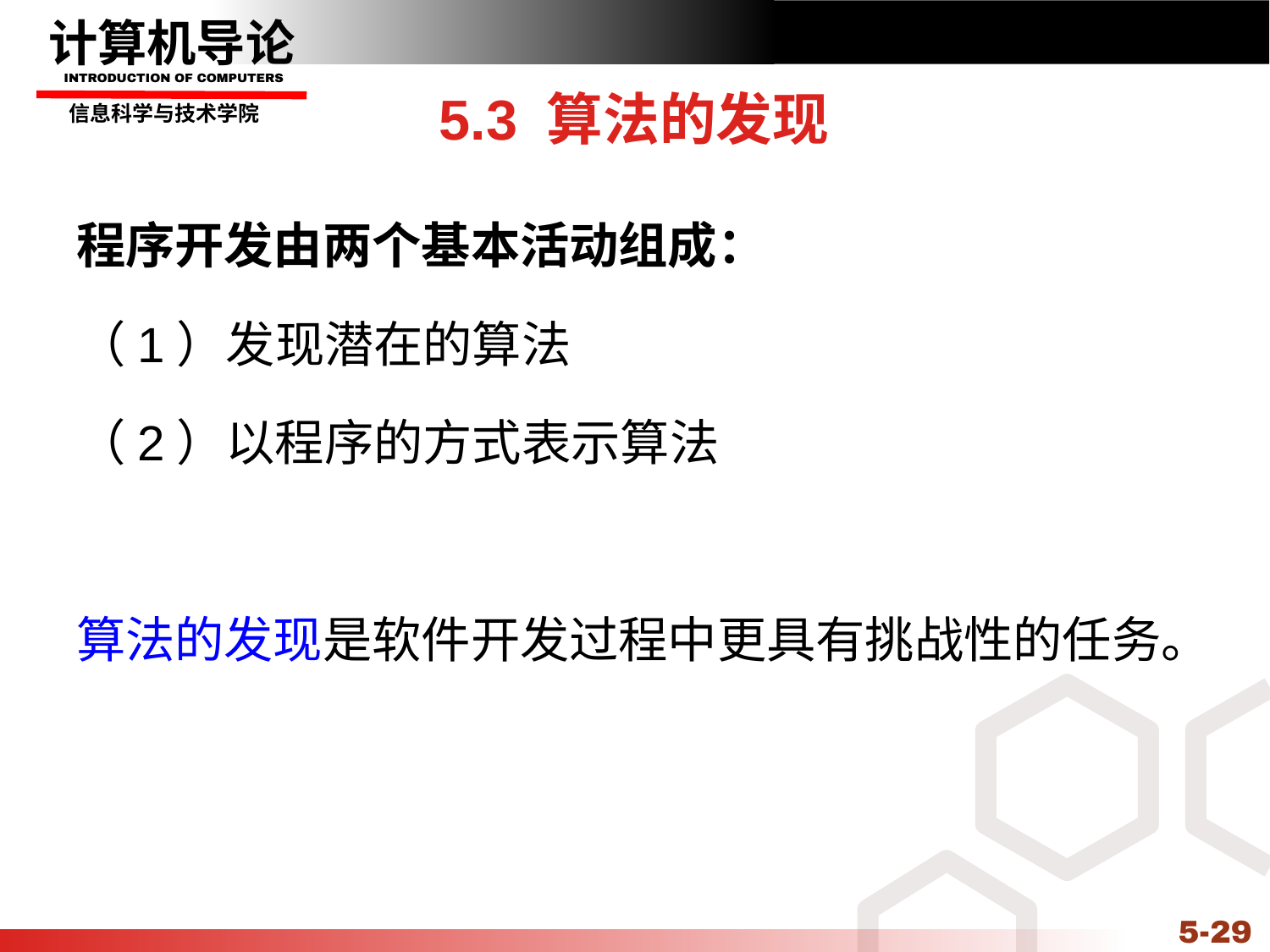

# 5.3 算法的发现
程序开发由两个基本活动组成：
（1）发现潜在的算法
（2）以程序的方式表示算法

算法的发现是软件开发过程中更具有挑战性的任务。
5-29